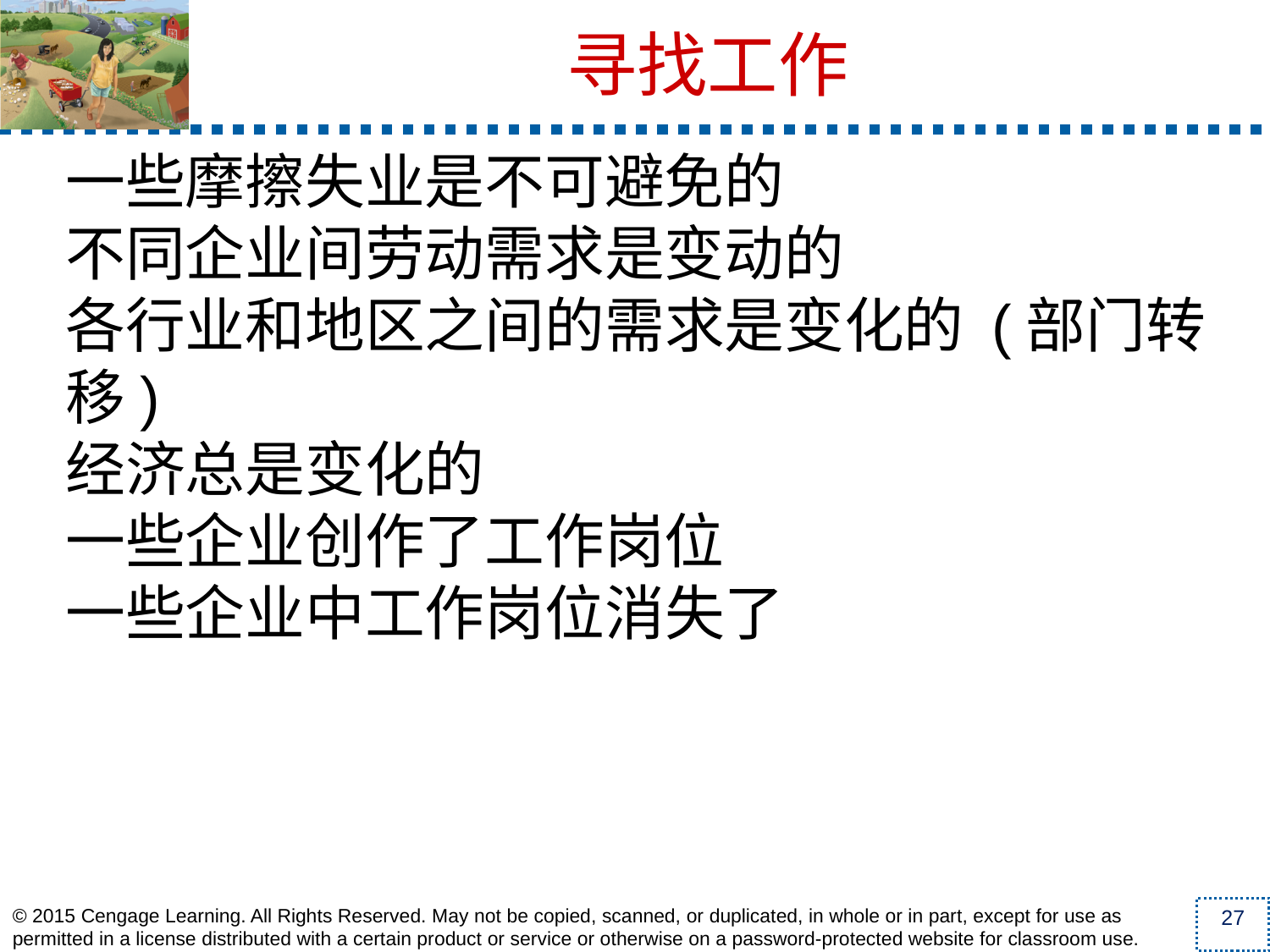

寻找工作
一些摩擦失业是不可避免的
不同企业间劳动需求是变动的
各行业和地区之间的需求是变化的 (部门转移)
经济总是变化的
一些企业创作了工作岗位
一些企业中工作岗位消失了
27
© 2015 Cengage Learning. All Rights Reserved. May not be copied, scanned, or duplicated, in whole or in part, except for use as permitted in a license distributed with a certain product or service or otherwise on a password-protected website for classroom use.